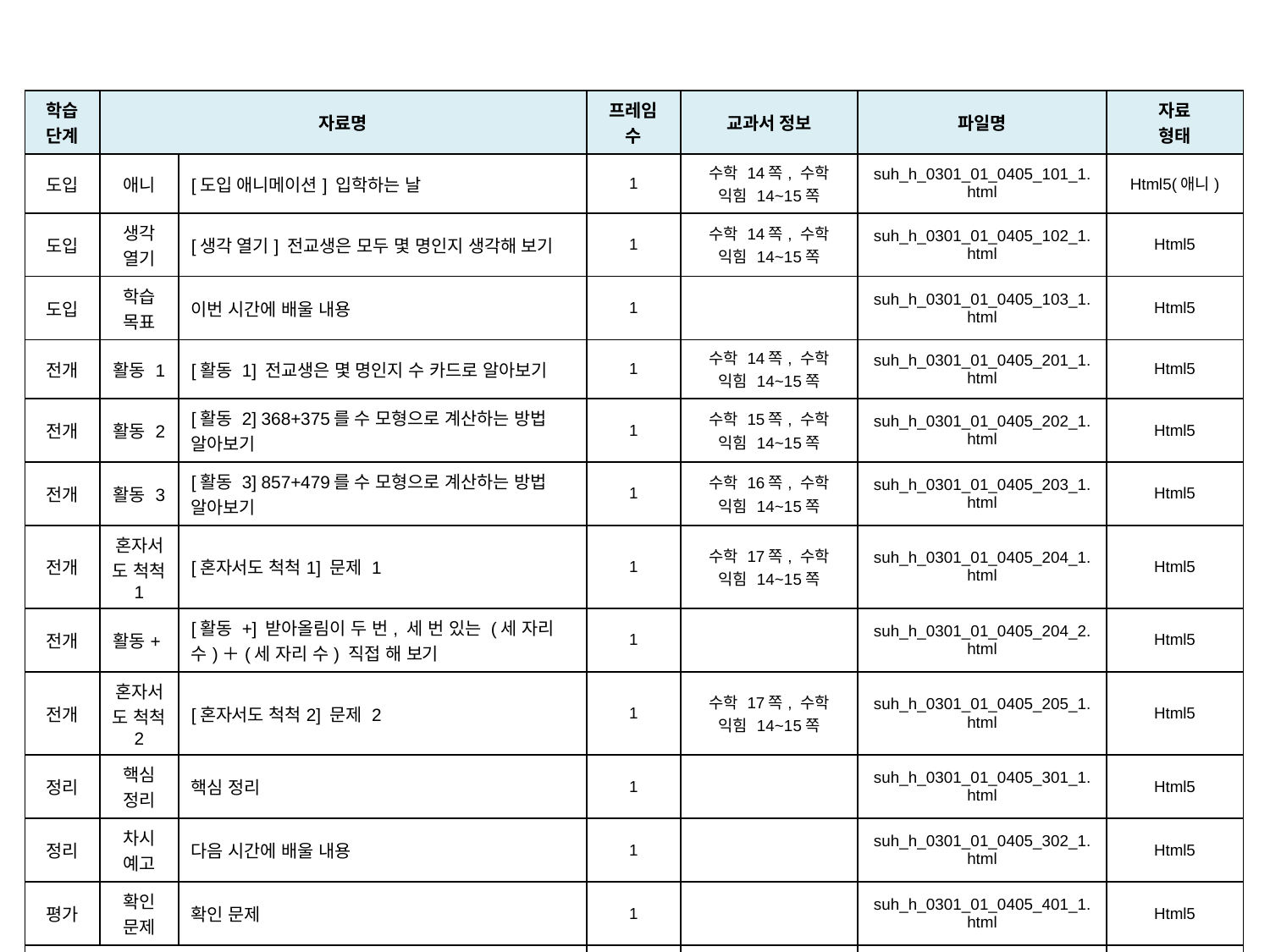

| 학습 단계 | 자료명 |  | 프레임 수 | 교과서 정보 | 파일명 | 자료 형태 |
| --- | --- | --- | --- | --- | --- | --- |
| 도입 | 애니 | [도입 애니메이션] 입학하는 날 | 1 | 수학 14쪽, 수학 익힘 14~15쪽 | suh\_h\_0301\_01\_0405\_101\_1.html | Html5(애니) |
| 도입 | 생각 열기 | [생각 열기] 전교생은 모두 몇 명인지 생각해 보기 | 1 | 수학 14쪽, 수학 익힘 14~15쪽 | suh\_h\_0301\_01\_0405\_102\_1.html | Html5 |
| 도입 | 학습 목표 | 이번 시간에 배울 내용 | 1 |  | suh\_h\_0301\_01\_0405\_103\_1.html | Html5 |
| 전개 | 활동 1 | [활동 1] 전교생은 몇 명인지 수 카드로 알아보기 | 1 | 수학 14쪽, 수학 익힘 14~15쪽 | suh\_h\_0301\_01\_0405\_201\_1.html | Html5 |
| 전개 | 활동 2 | [활동 2] 368+375를 수 모형으로 계산하는 방법 알아보기 | 1 | 수학 15쪽, 수학 익힘 14~15쪽 | suh\_h\_0301\_01\_0405\_202\_1.html | Html5 |
| 전개 | 활동 3 | [활동 3] 857+479를 수 모형으로 계산하는 방법 알아보기 | 1 | 수학 16쪽, 수학 익힘 14~15쪽 | suh\_h\_0301\_01\_0405\_203\_1.html | Html5 |
| 전개 | 혼자서도 척척1 | [혼자서도 척척1] 문제 1 | 1 | 수학 17쪽, 수학 익힘 14~15쪽 | suh\_h\_0301\_01\_0405\_204\_1.html | Html5 |
| 전개 | 활동+ | [활동 +] 받아올림이 두 번, 세 번 있는 (세 자리 수)＋(세 자리 수) 직접 해 보기 | 1 |  | suh\_h\_0301\_01\_0405\_204\_2.html | Html5 |
| 전개 | 혼자서도 척척2 | [혼자서도 척척2] 문제 2 | 1 | 수학 17쪽, 수학 익힘 14~15쪽 | suh\_h\_0301\_01\_0405\_205\_1.html | Html5 |
| 정리 | 핵심 정리 | 핵심 정리 | 1 |  | suh\_h\_0301\_01\_0405\_301\_1.html | Html5 |
| 정리 | 차시 예고 | 다음 시간에 배울 내용 | 1 |  | suh\_h\_0301\_01\_0405\_302\_1.html | Html5 |
| 평가 | 확인 문제 | 확인 문제 | 1 |  | suh\_h\_0301\_01\_0405\_401\_1.html | Html5 |
| 총 프레임 수 |  |  | 12 |  |  |  |